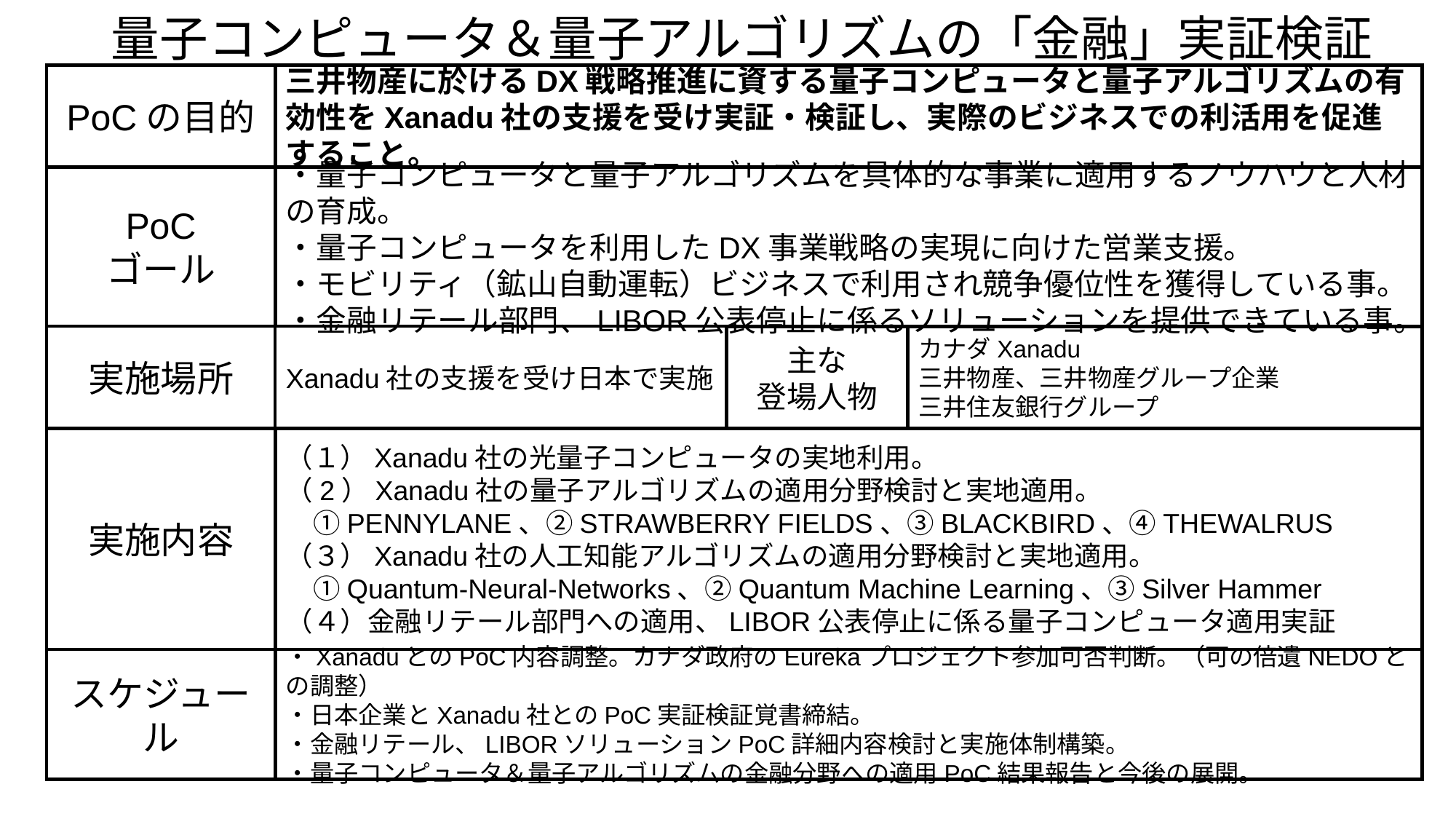

量子コンピュータ＆量子アルゴリズムの「金融」実証検証
三井物産に於けるDX戦略推進に資する量子コンピュータと量子アルゴリズムの有効性をXanadu社の支援を受け実証・検証し、実際のビジネスでの利活用を促進すること。
PoCの目的
PoC
ゴール
・量子コンピュータと量子アルゴリズムを具体的な事業に適用するノウハウと人材の育成。
・量子コンピュータを利用したDX事業戦略の実現に向けた営業支援。
・モビリティ（鉱山自動運転）ビジネスで利用され競争優位性を獲得している事。
・金融リテール部門、LIBOR公表停止に係るソリューションを提供できている事。
Xanadu社の支援を受け日本で実施
実施場所
カナダXanadu
三井物産、三井物産グループ企業
三井住友銀行グループ
主な
登場人物
（１）Xanadu社の光量子コンピュータの実地利用。
（2）Xanadu社の量子アルゴリズムの適用分野検討と実地適用。
　①PENNYLANE、②STRAWBERRY FIELDS、③BLACKBIRD、④THEWALRUS
（３）Xanadu社の人工知能アルゴリズムの適用分野検討と実地適用。
　①Quantum-Neural-Networks、②Quantum Machine Learning、③Silver Hammer
（４）金融リテール部門への適用、LIBOR公表停止に係る量子コンピュータ適用実証
実施内容
・XanaduとのPoC内容調整。カナダ政府のEurekaプロジェクト参加可否判断。（可の倍遺NEDOとの調整）
・日本企業とXanadu社とのPoC実証検証覚書締結。
・金融リテール、LIBORソリューションPoC詳細内容検討と実施体制構築。
・量子コンピュータ＆量子アルゴリズムの金融分野への適用PoC結果報告と今後の展開。
スケジュール